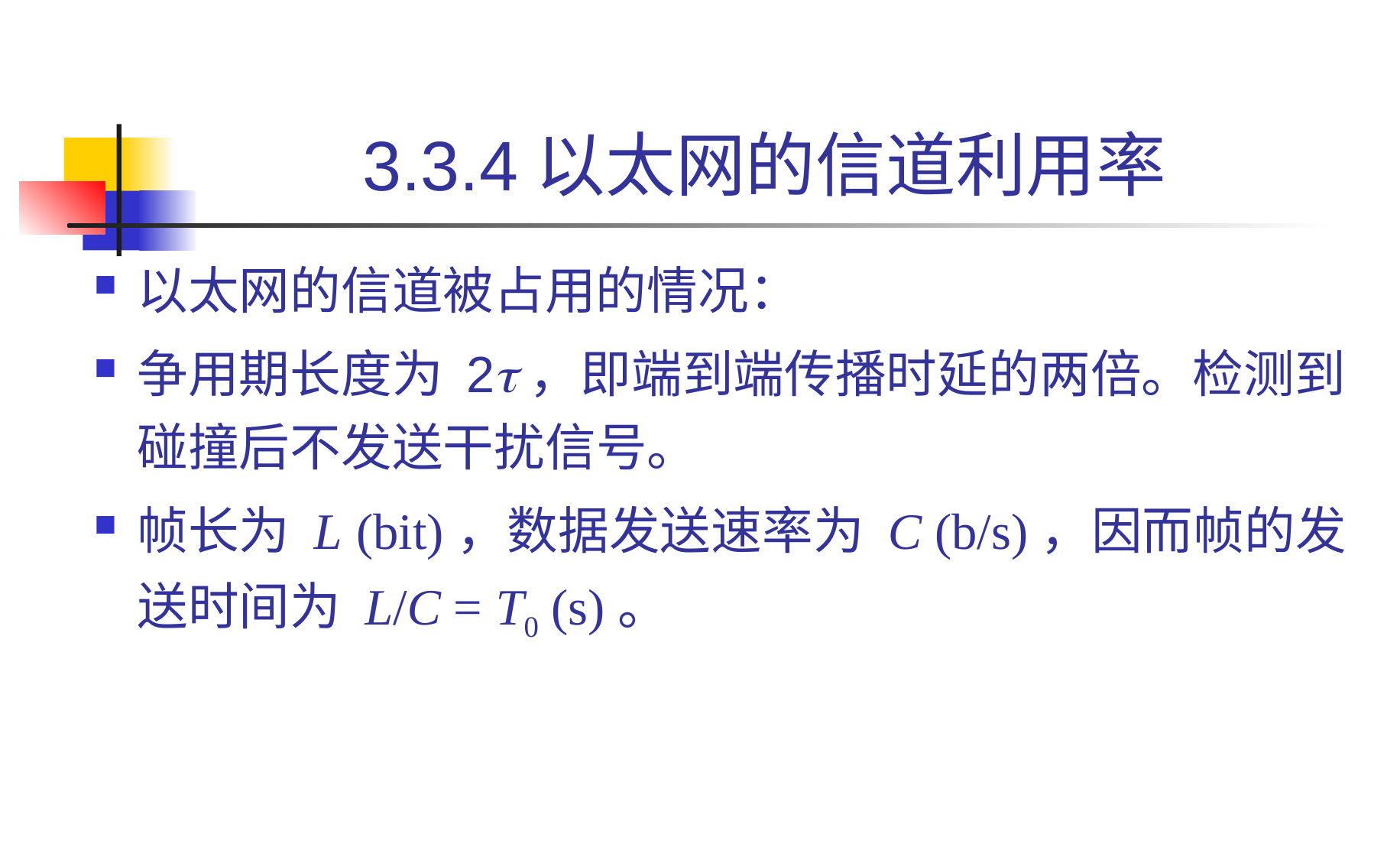

# 3.3.4以太网的信道利用率
以太网的信道被占用的情况：
争用期长度为 2τ，即端到端传播时延的两倍。检测到碰撞后不发送干扰信号。
帧长为 L (bit)，数据发送速率为 C (b/s)，因而帧的发送时间为 L/C = T0 (s)。